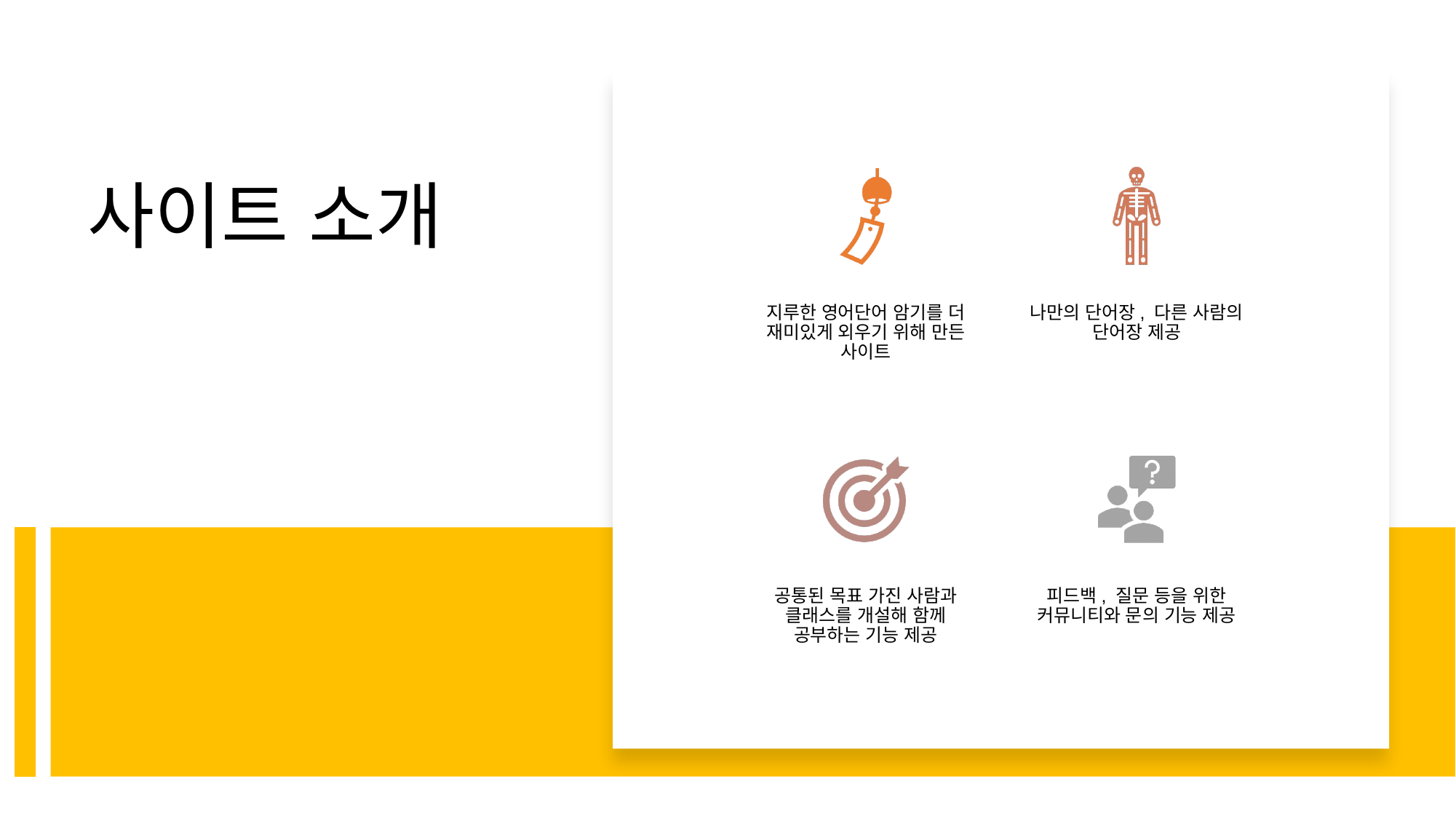

지루한 영어단어 암기를 더 재미있게 외우기 위해 만든 사이트
나만의 단어장, 다른 사람의 단어장 제공
공통된 목표 가진 사람과 클래스를 개설해 함께 공부하는 기능 제공
피드백, 질문 등을 위한 커뮤니티와 문의 기능 제공
# 사이트 소개